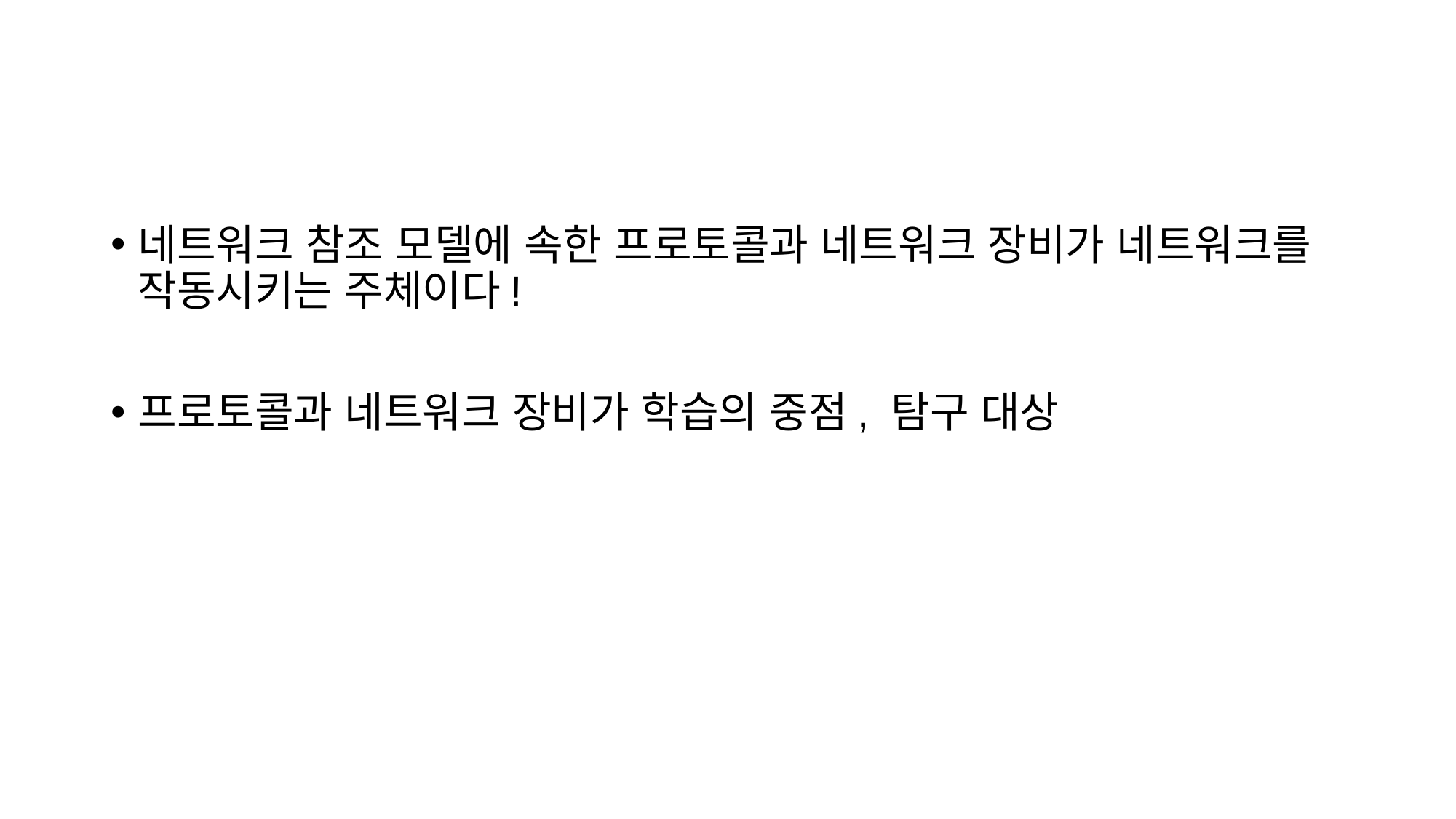

#
네트워크 참조 모델에 속한 프로토콜과 네트워크 장비가 네트워크를 작동시키는 주체이다!

프로토콜과 네트워크 장비가 학습의 중점, 탐구 대상